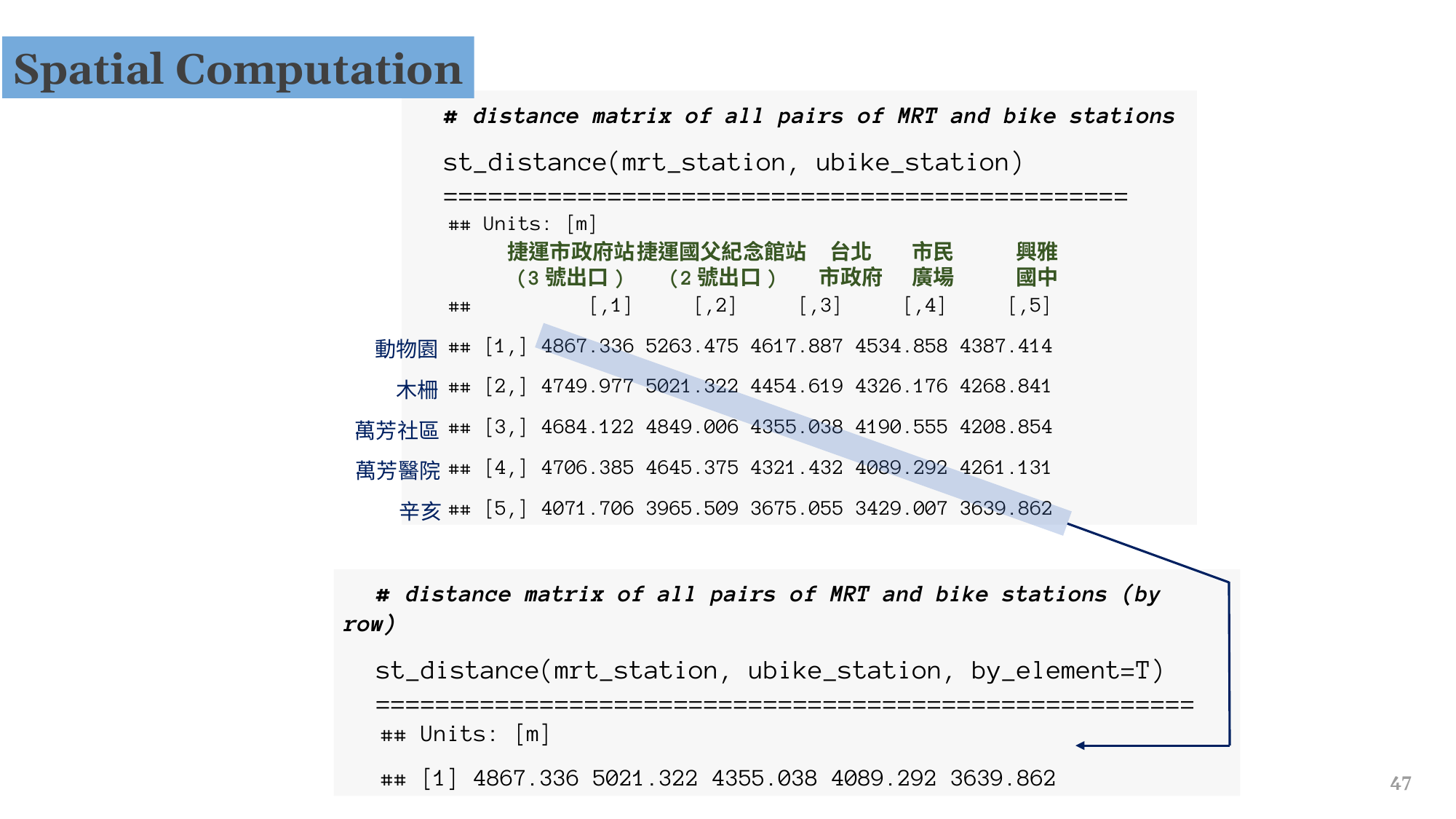

Spatial Computation
# distance matrix of all pairs of MRT and bike stations
st_distance(mrt_station, ubike_station)
==============================================
## Units: [m]

##          [,1]     [,2]     [,3]     [,4]     [,5]
## [1,] 4867.336 5263.475 4617.887 4534.858 4387.414
## [2,] 4749.977 5021.322 4454.619 4326.176 4268.841
## [3,] 4684.122 4849.006 4355.038 4190.555 4208.854
## [4,] 4706.385 4645.375 4321.432 4089.292 4261.131
## [5,] 4071.706 3965.509 3675.055 3429.007 3639.862
捷運市政府站
(3號出口)
捷運國父紀念館站(2號出口)
台北
市政府
市民
廣場
興雅
國中
動物園
木柵
萬芳社區
萬芳醫院
辛亥
# distance matrix of all pairs of MRT and bike stations (by row)
st_distance(mrt_station, ubike_station, by_element=T)
=======================================================
## Units: [m]
## [1] 4867.336 5021.322 4355.038 4089.292 3639.862
47